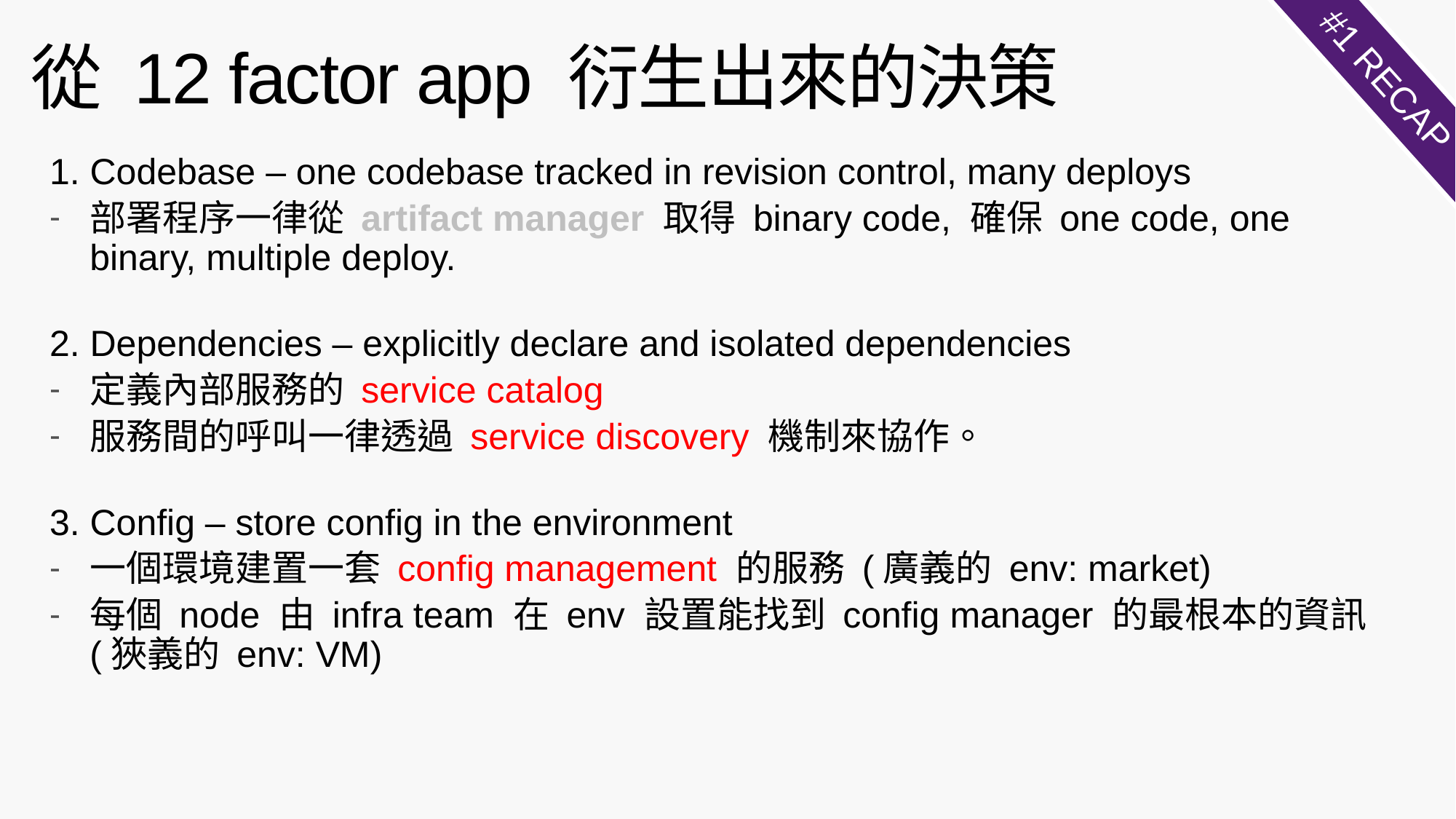

# 從 12 factor app 衍生出來的決策
#1 RECAP
1. Codebase – one codebase tracked in revision control, many deploys
部署程序一律從 artifact manager 取得 binary code, 確保 one code, one binary, multiple deploy.
2. Dependencies – explicitly declare and isolated dependencies
定義內部服務的 service catalog
服務間的呼叫一律透過 service discovery 機制來協作。
3. Config – store config in the environment
一個環境建置一套 config management 的服務 (廣義的 env: market)
每個 node 由 infra team 在 env 設置能找到 config manager 的最根本的資訊 (狹義的 env: VM)